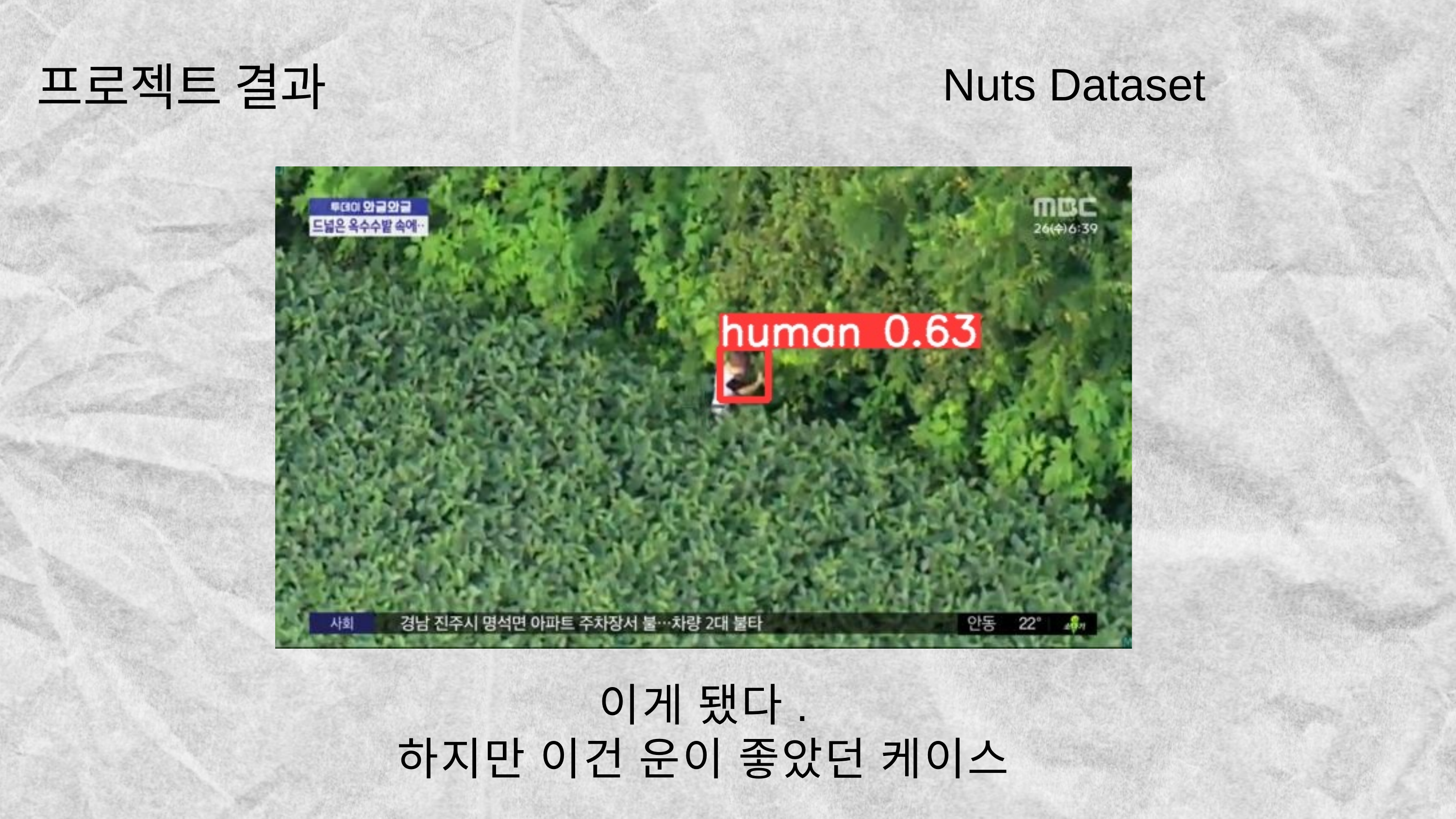

Nuts Dataset
프로젝트 결과

이게 됐다.
하지만 이건 운이 좋았던 케이스